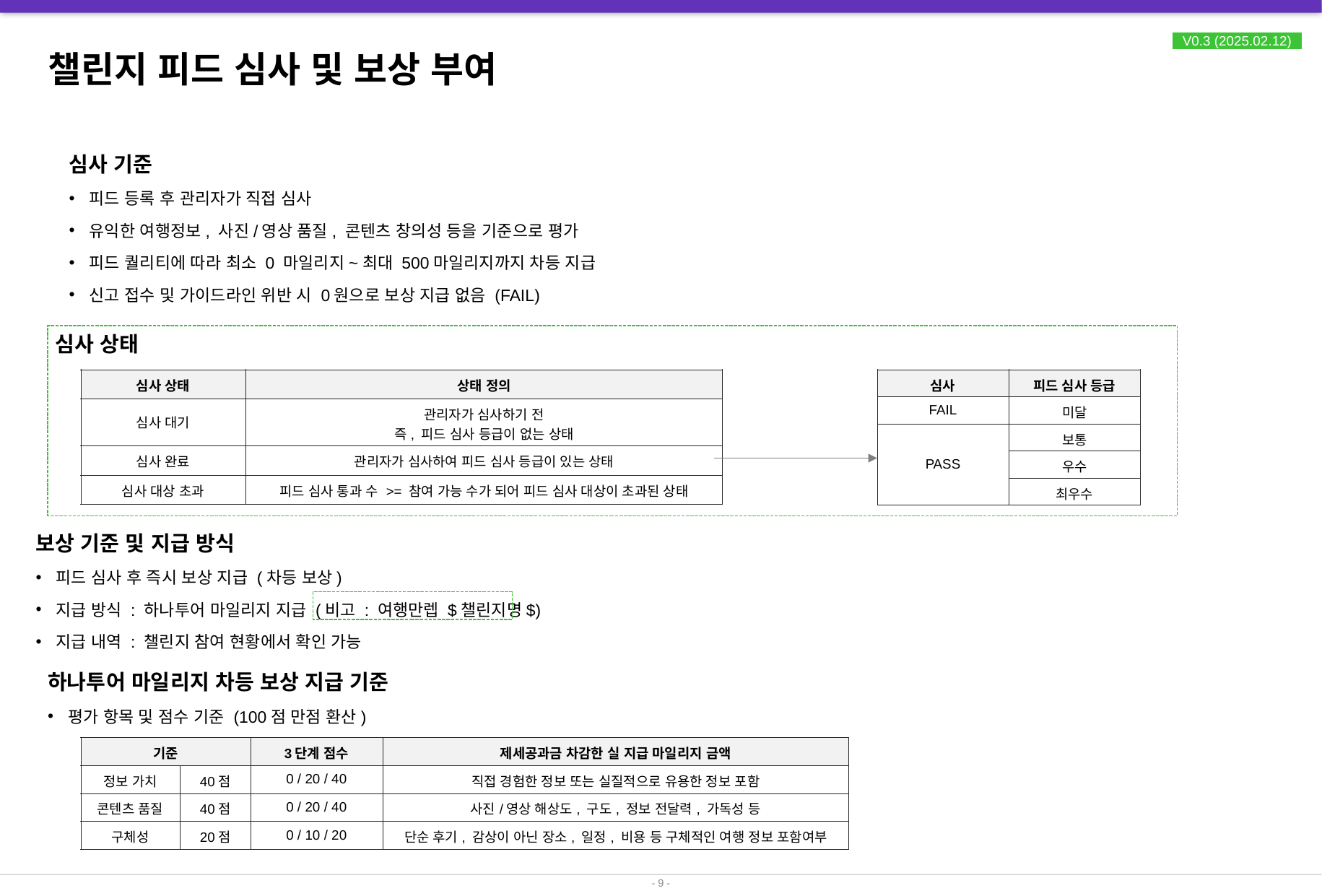

# 챌린지 피드 심사 및 보상 부여
V0.3 (2025.02.12)
심사 기준
피드 등록 후 관리자가 직접 심사
유익한 여행정보, 사진/영상 품질, 콘텐츠 창의성 등을 기준으로 평가
피드 퀄리티에 따라 최소 0 마일리지~최대 500마일리지까지 차등 지급
신고 접수 및 가이드라인 위반 시 0원으로 보상 지급 없음 (FAIL)
심사 상태

| 심사 상태 | 상태 정의 |
| --- | --- |
| 심사 대기 | 관리자가 심사하기 전 즉, 피드 심사 등급이 없는 상태 |
| 심사 완료 | 관리자가 심사하여 피드 심사 등급이 있는 상태 |
| 심사 대상 초과 | 피드 심사 통과 수 >= 참여 가능 수가 되어 피드 심사 대상이 초과된 상태 |
| 심사 | 피드 심사 등급 |
| --- | --- |
| FAIL | 미달 |
| PASS | 보통 |
|  | 우수 |
|  | 최우수 |
보상 기준 및 지급 방식
피드 심사 후 즉시 보상 지급 (차등 보상)
지급 방식 : 하나투어 마일리지 지급 (비고 : 여행만렙 $챌린지명$)
지급 내역 : 챌린지 참여 현황에서 확인 가능

하나투어 마일리지 차등 보상 지급 기준
평가 항목 및 점수 기준 (100점 만점 환산)
| 기준 |  | 3단계 점수 | 제세공과금 차감한 실 지급 마일리지 금액 |
| --- | --- | --- | --- |
| 정보 가치 | 40점 | 0 / 20 / 40 | 직접 경험한 정보 또는 실질적으로 유용한 정보 포함 |
| 콘텐츠 품질 | 40점 | 0 / 20 / 40 | 사진/영상 해상도, 구도, 정보 전달력, 가독성 등 |
| 구체성 | 20점 | 0 / 10 / 20 | 단순 후기, 감상이 아닌 장소, 일정, 비용 등 구체적인 여행 정보 포함여부 |
- 9 -